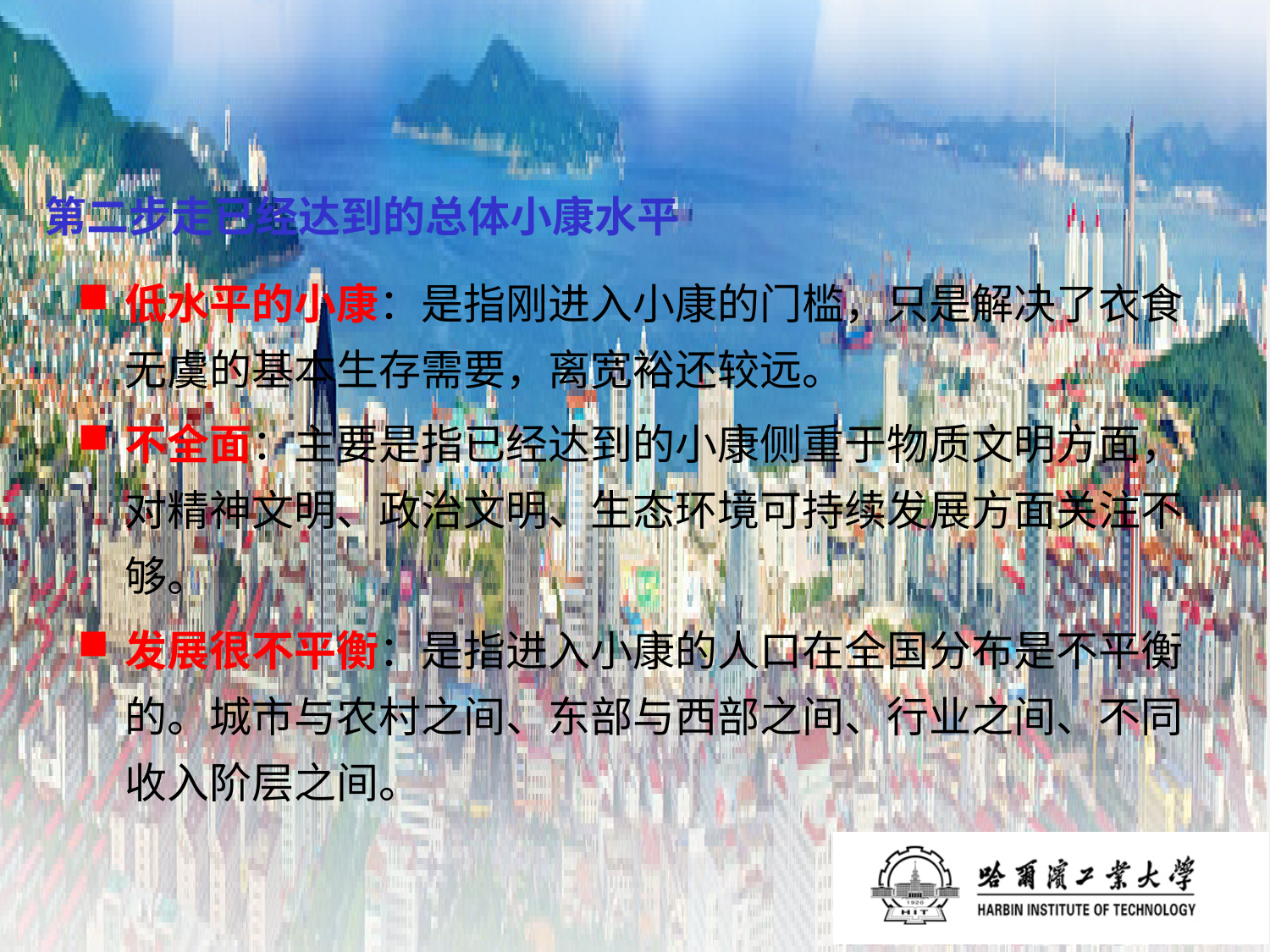

第二步走已经达到的总体小康水平
低水平的小康：是指刚进入小康的门槛，只是解决了衣食无虞的基本生存需要，离宽裕还较远。
不全面：主要是指已经达到的小康侧重于物质文明方面，对精神文明、政治文明、生态环境可持续发展方面关注不够。
发展很不平衡：是指进入小康的人口在全国分布是不平衡的。城市与农村之间、东部与西部之间、行业之间、不同收入阶层之间。